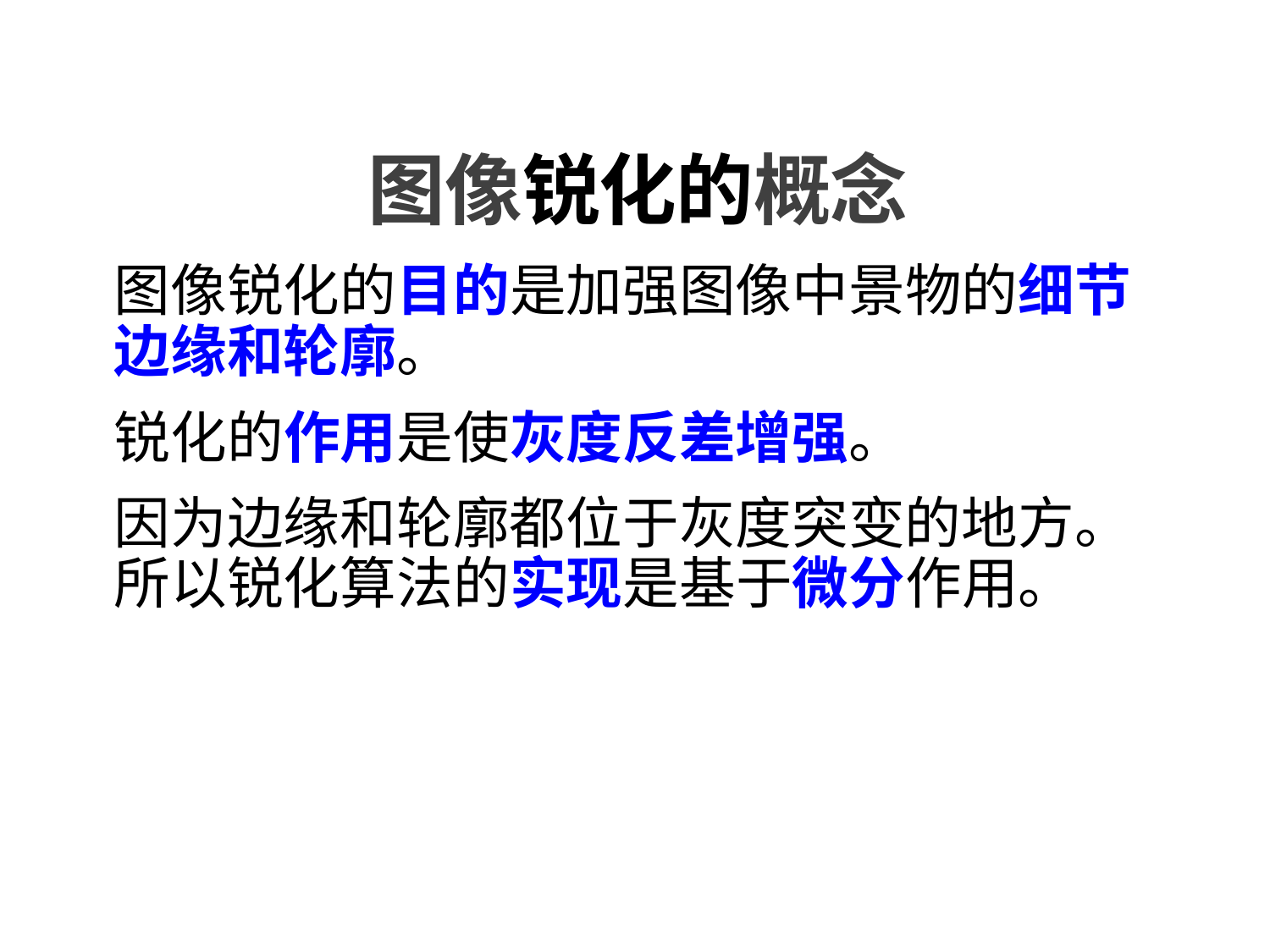

# 图像锐化的概念
图像锐化的目的是加强图像中景物的细节边缘和轮廓。
锐化的作用是使灰度反差增强。
因为边缘和轮廓都位于灰度突变的地方。所以锐化算法的实现是基于微分作用。